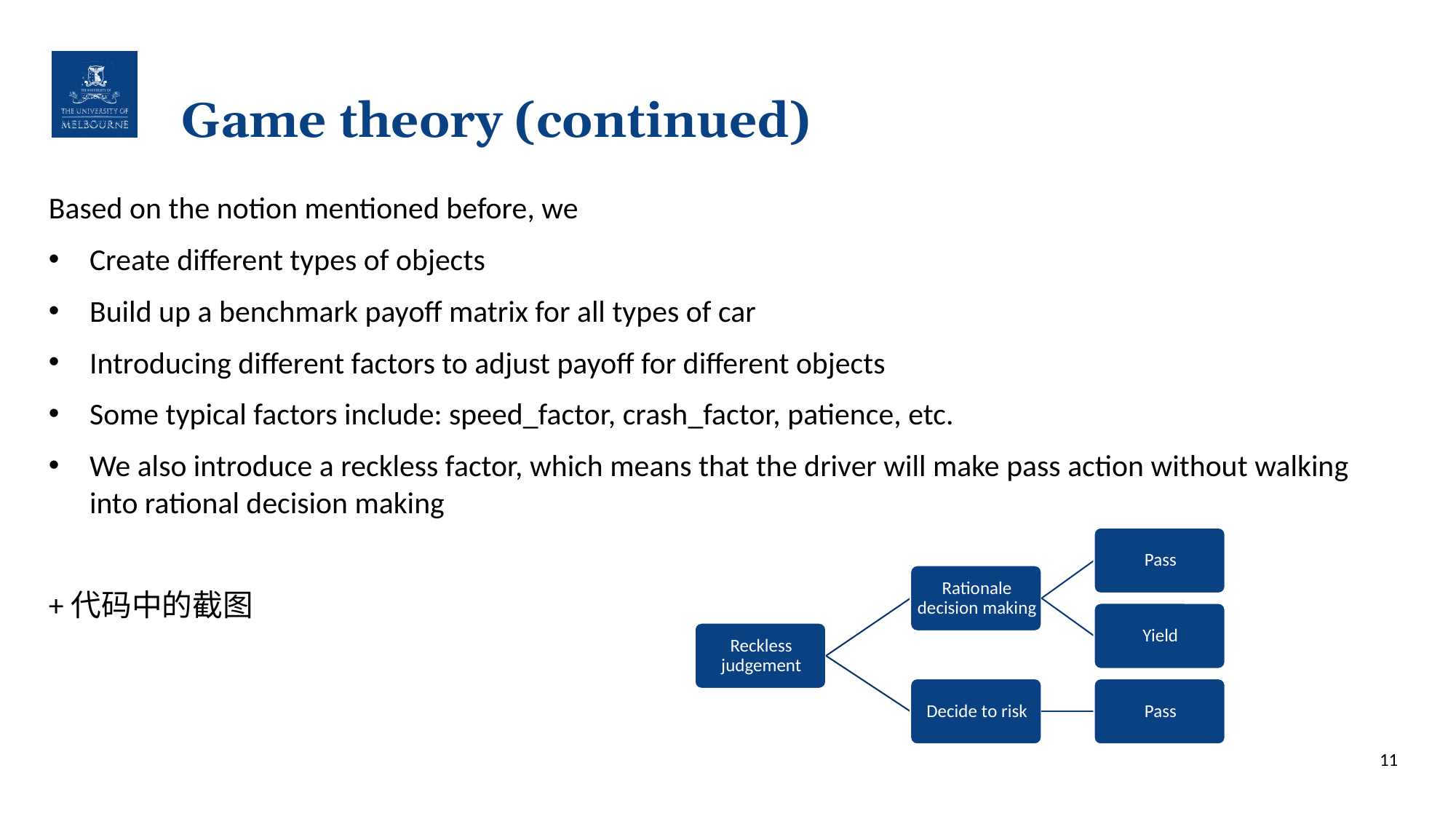

# Game theory (continued)
Based on the notion mentioned before, we
Create different types of objects
Build up a benchmark payoff matrix for all types of car
Introducing different factors to adjust payoff for different objects
Some typical factors include: speed_factor, crash_factor, patience, etc.
We also introduce a reckless factor, which means that the driver will make pass action without walking into rational decision making

+代码中的截图
Reckless judgement

Rationale decision making

Pass

Yield

Decide to risk

Pass
11